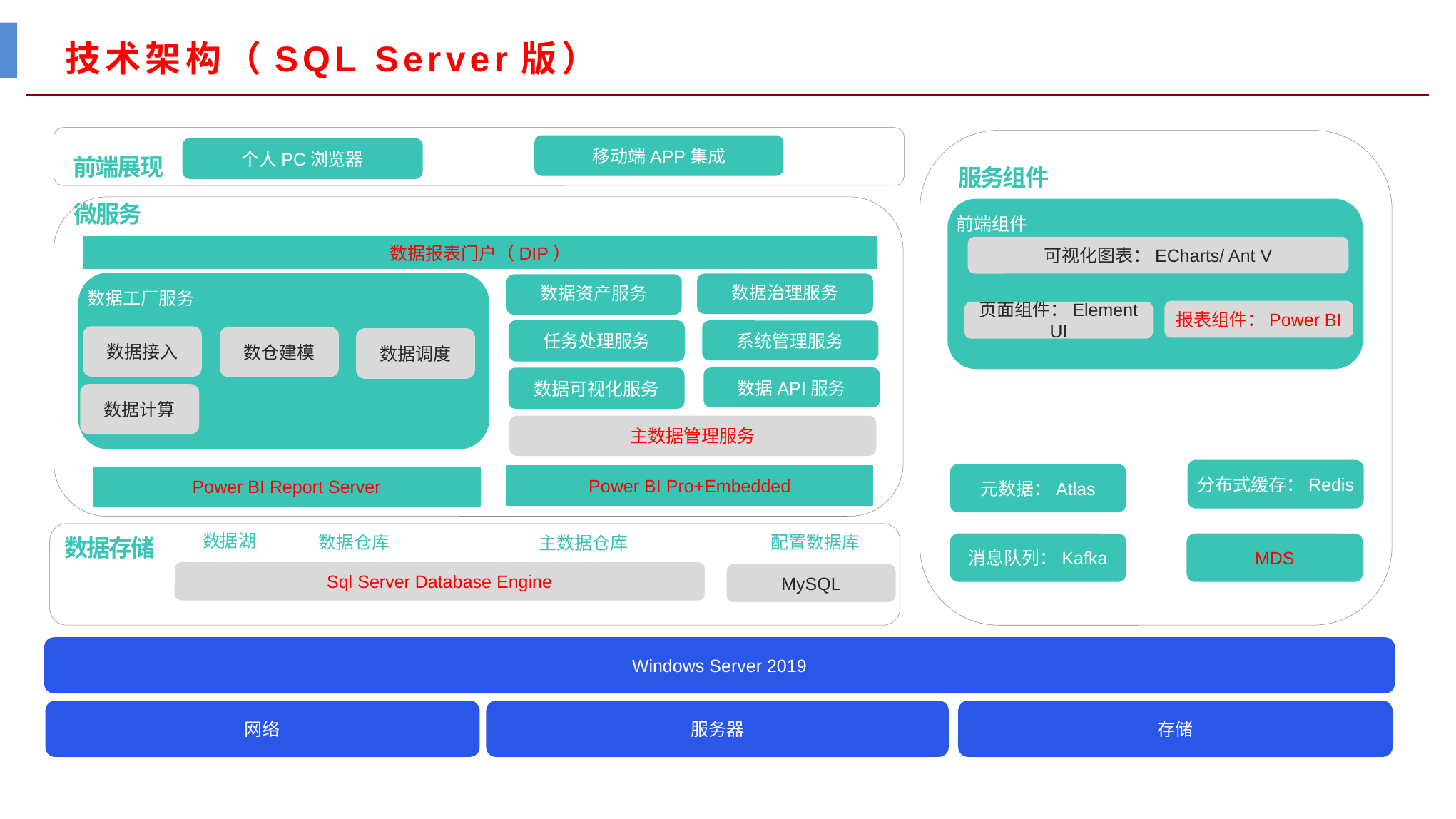

# 技术架构（SQL Server版）

移动端APP集成
个人PC浏览器
前端展现
服务组件
微服务

数据工厂服务
数据接入
数仓建模
数据调度
数据治理服务
数据资产服务
任务处理服务
系统管理服务
数据API服务
数据可视化服务
前端组件
数据报表门户（DIP）
可视化图表：ECharts/ Ant V
报表组件：Power BI
页面组件：Element UI
数据计算
主数据管理服务
分布式缓存：Redis
元数据：Atlas
Power BI Pro+Embedded
Power BI Report Server

数据湖
数据仓库
配置数据库
主数据仓库
数据存储
消息队列：Kafka
MDS
Sql Server Database Engine
MySQL
Windows Server 2019
网络
服务器
存储